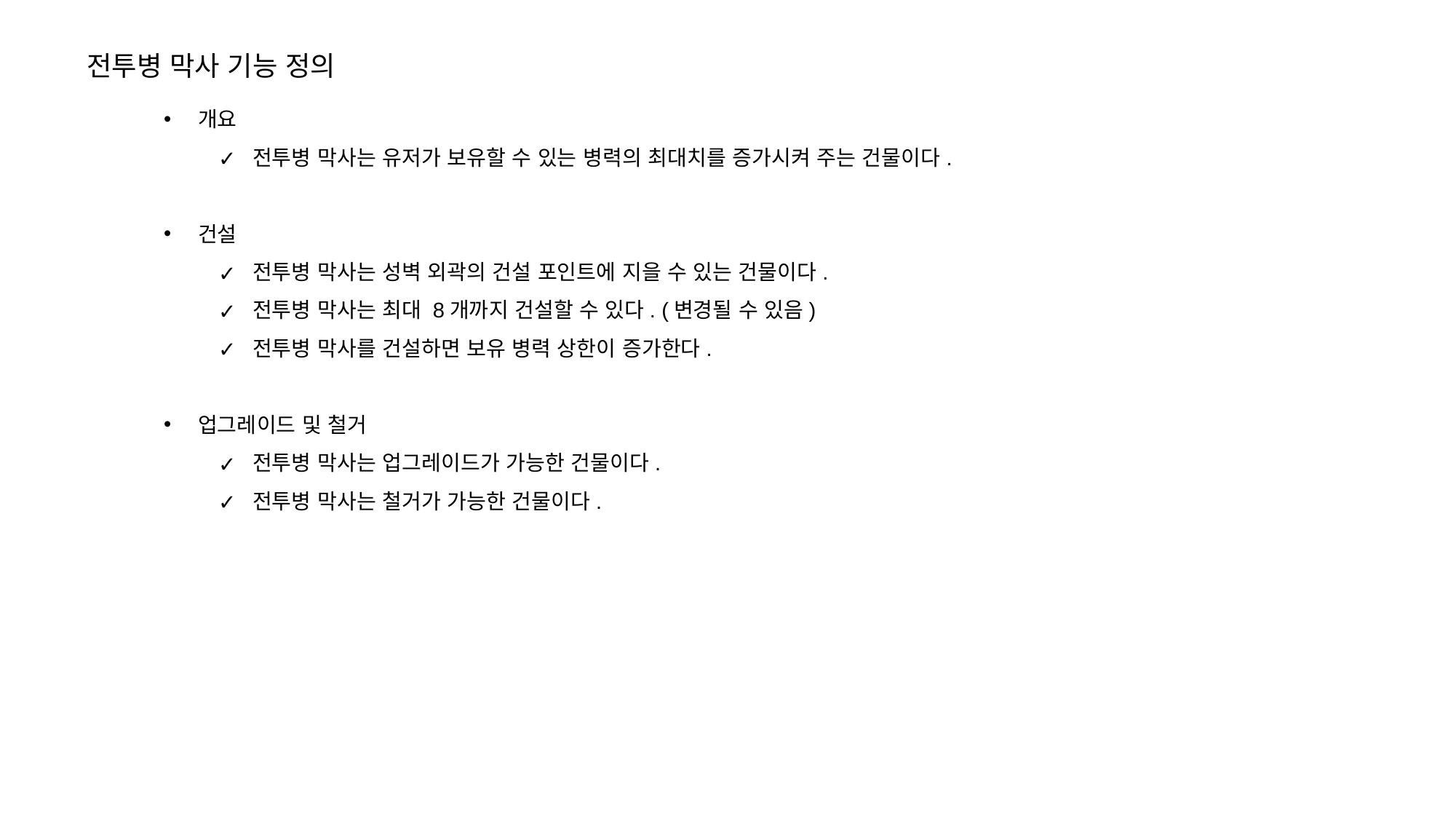

전투병 막사 기능 정의
개요
전투병 막사는 유저가 보유할 수 있는 병력의 최대치를 증가시켜 주는 건물이다.

건설
전투병 막사는 성벽 외곽의 건설 포인트에 지을 수 있는 건물이다.
전투병 막사는 최대 8개까지 건설할 수 있다. (변경될 수 있음)
전투병 막사를 건설하면 보유 병력 상한이 증가한다.

업그레이드 및 철거
전투병 막사는 업그레이드가 가능한 건물이다.
전투병 막사는 철거가 가능한 건물이다.